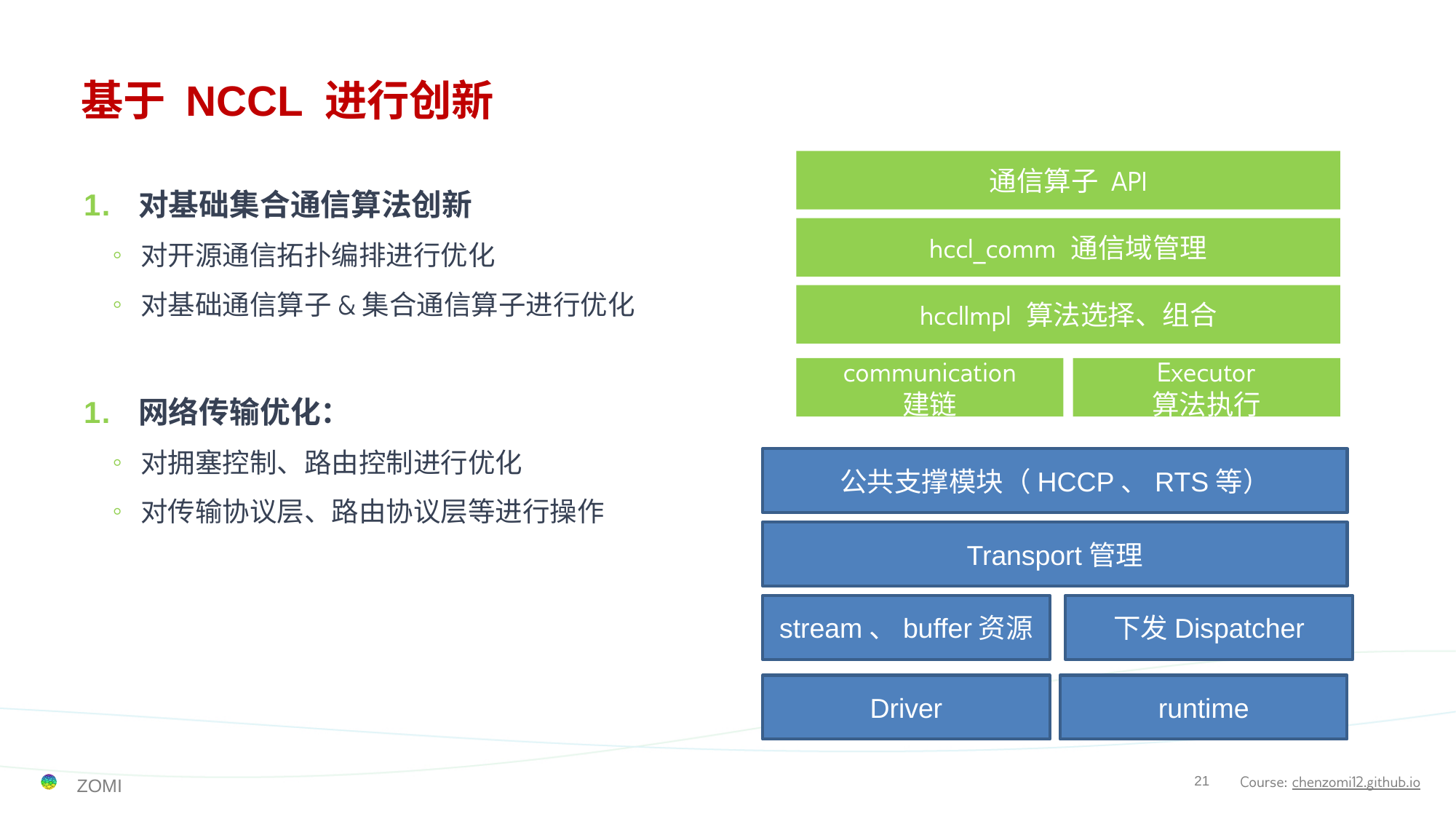

# 基于 NCCL 进行创新
通信算子 API
对基础集合通信算法创新
对开源通信拓扑编排进行优化
对基础通信算子&集合通信算子进行优化

网络传输优化：
对拥塞控制、路由控制进行优化
对传输协议层、路由协议层等进行操作
hccl_comm 通信域管理
hccllmpl 算法选择、组合
communication
建链
Executor
算法执行
公共支撑模块（HCCP、RTS等）
Transport管理
stream、buffer资源
下发Dispatcher
Driver
runtime